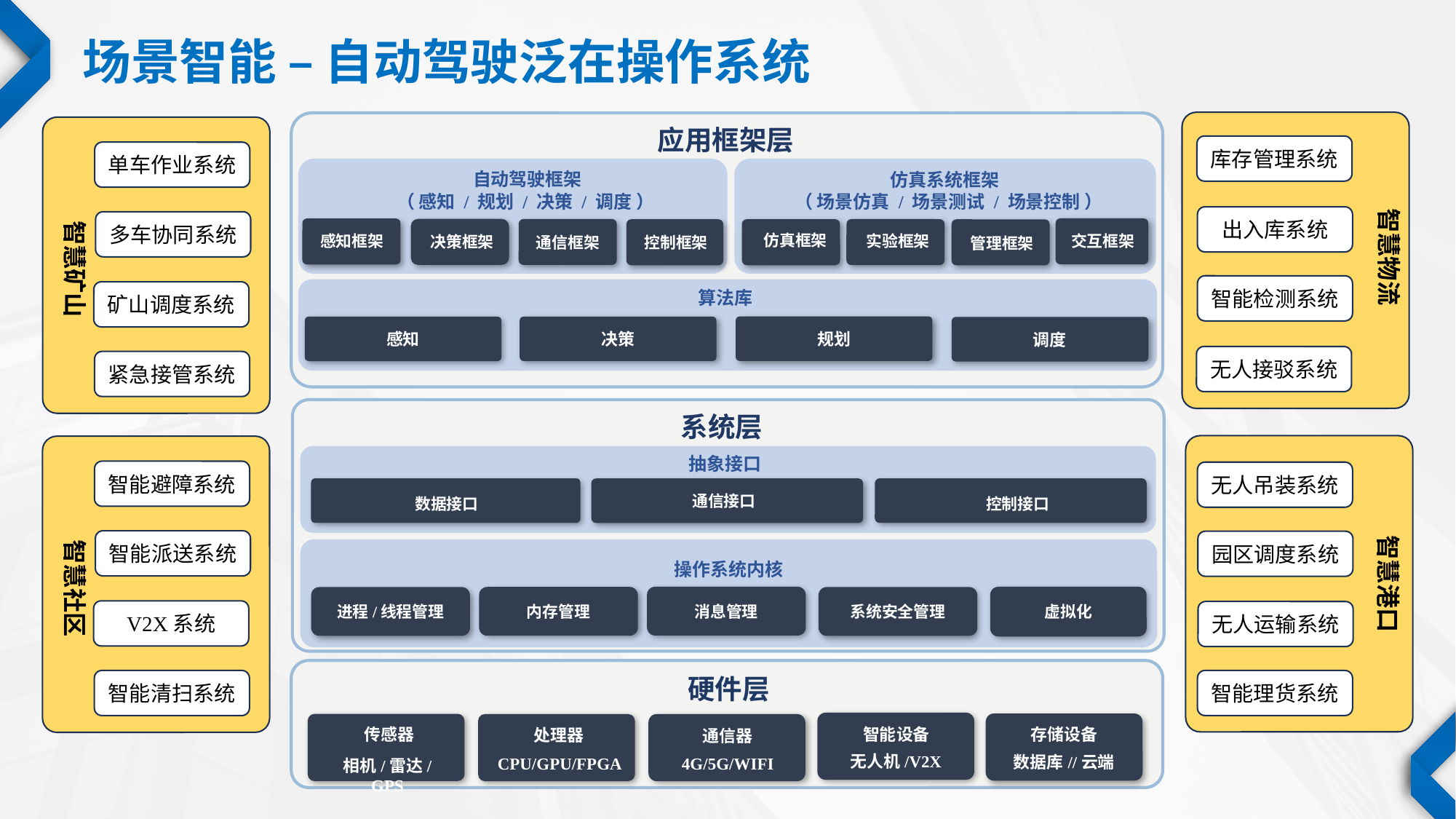

场景智能 – 自动驾驶泛在操作系统

库存管理系统
智慧物流
出入库系统
智能检测系统
无人接驳系统

应用框架层

自动驾驶框架
仿真系统框架
（ 感知 / 规划 / 决策 / 调度 ）
（ 场景仿真 / 场景测试 / 场景控制 ）

仿真框架
实验框架
感知框架
交互框架
决策框架
通信框架
控制框架
管理框架

算法库
规划
决策
感知
调度

系统层

抽象接口

通信接口
数据接口
控制接口

操作系统内核
消息管理
虚拟化
内存管理
进程/线程管理
系统安全管理

硬件层

智能设备
存储设备
传感器
处理器
通信器
无人机/V2X
数据库//云端
CPU/GPU/FPGA
4G/5G/WIFI
相机/雷达/GPS

单车作业系统
智慧矿山
多车协同系统
矿山调度系统
紧急接管系统

无人吊装系统
智慧港口
园区调度系统
无人运输系统
智能理货系统

智能避障系统
智慧社区
智能派送系统
V2X系统
智能清扫系统